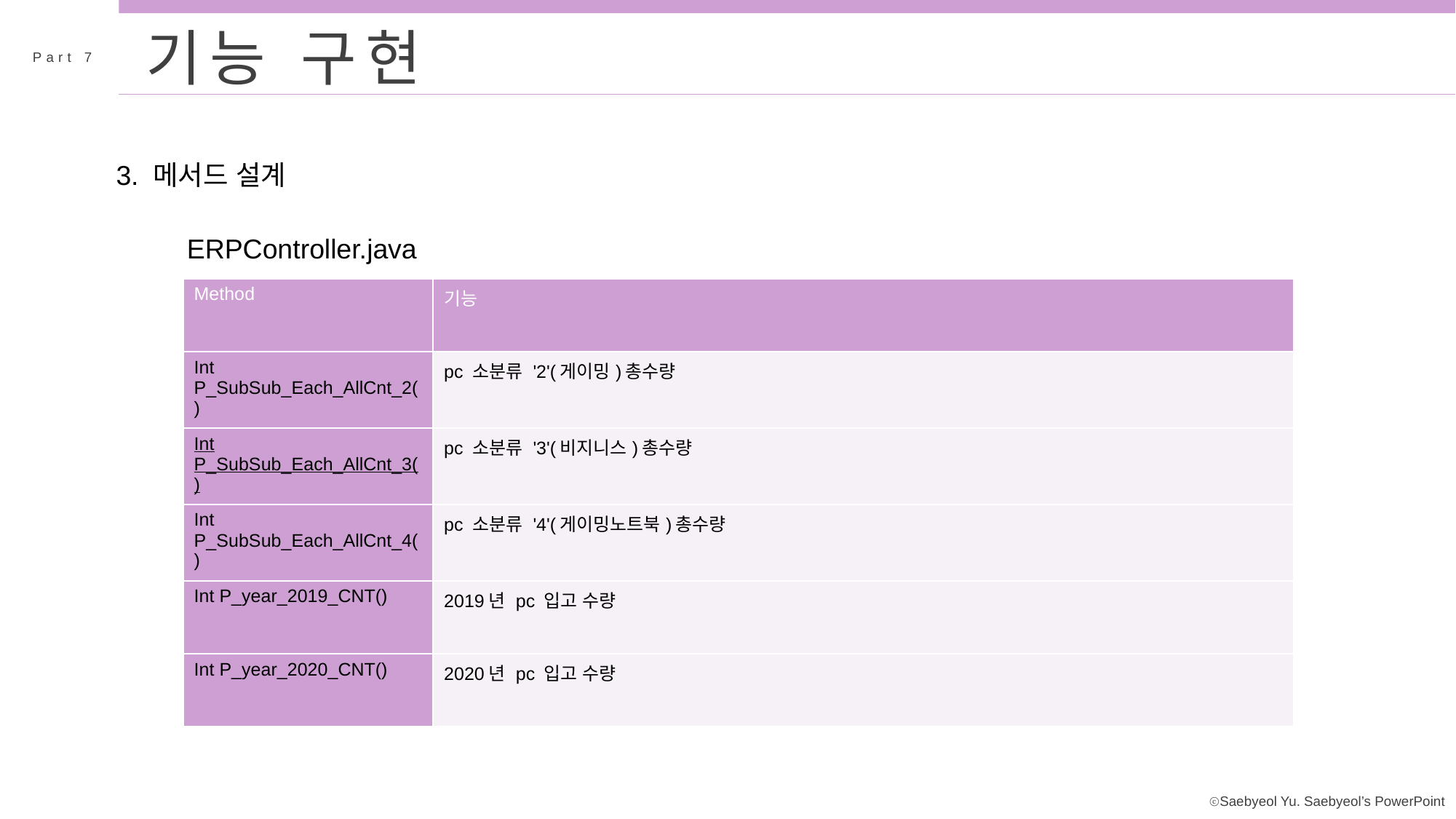

기능 구현
Part 7
3. 메서드 설계
ERPController.java
| Method | 기능 |
| --- | --- |
| Int P\_SubSub\_Each\_AllCnt\_2() | pc 소분류 '2'(게이밍)총수량 |
| Int P\_SubSub\_Each\_AllCnt\_3() | pc 소분류 '3'(비지니스)총수량 |
| Int P\_SubSub\_Each\_AllCnt\_4() | pc 소분류 '4'(게이밍노트북)총수량 |
| Int P\_year\_2019\_CNT() | 2019년 pc 입고 수량 |
| Int P\_year\_2020\_CNT() | 2020년 pc 입고 수량 |